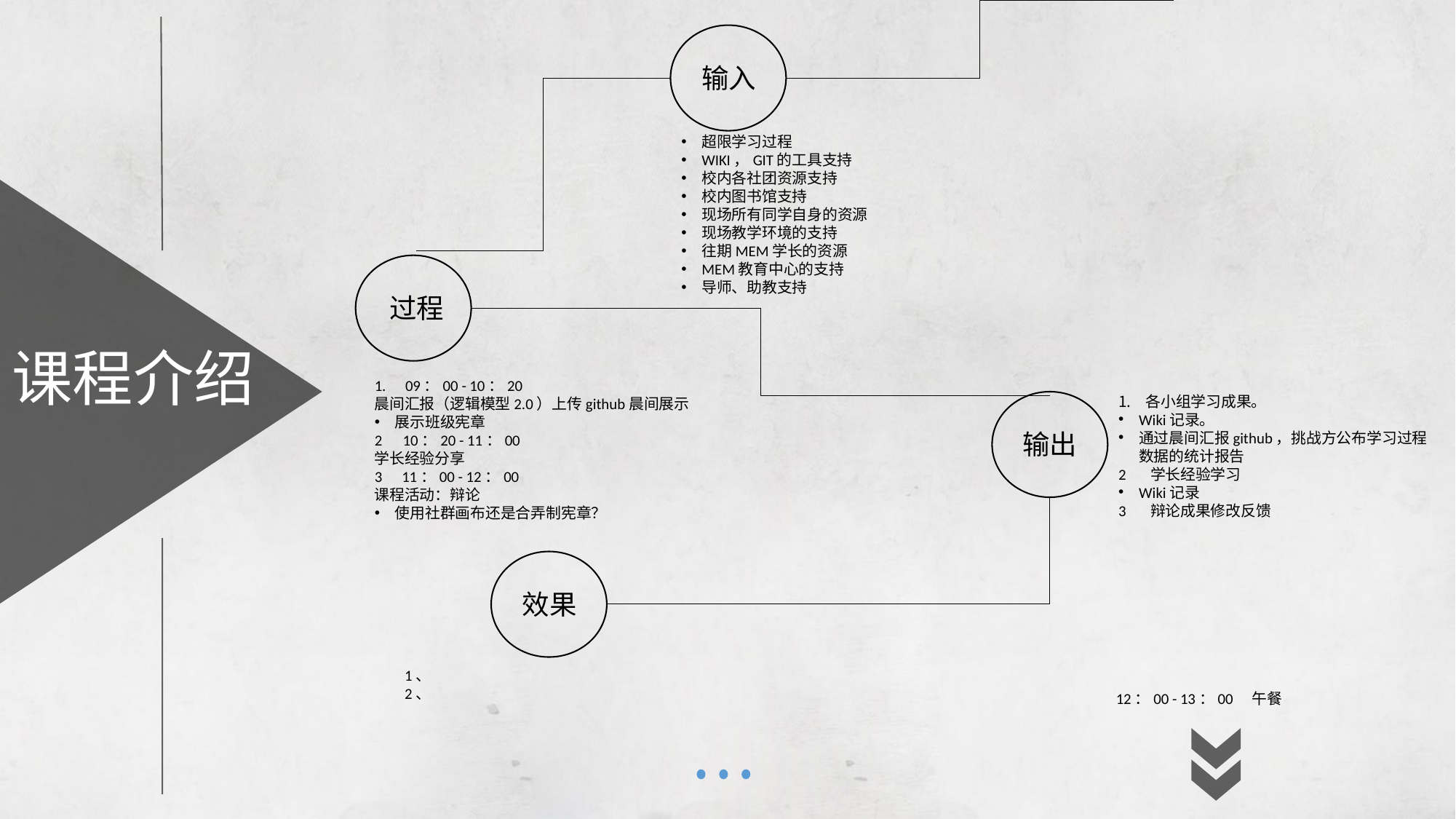

输入
超限学习过程
WIKI，GIT的工具支持
校内各社团资源支持
校内图书馆支持
现场所有同学自身的资源
现场教学环境的支持
往期MEM学长的资源
MEM教育中心的支持
导师、助教支持

过程
课程介绍
 09：00 - 10：20
晨间汇报（逻辑模型2.0）上传github晨间展示
展示班级宪章
2      10：20 - 11：00
学长经验分享
11：00 - 12：00
课程活动：辩论
使用社群画布还是合弄制宪章？

各小组学习成果。
Wiki记录。
通过晨间汇报github，挑战方公布学习过程数据的统计报告
2      学长经验学习
Wiki记录
3      辩论成果修改反馈

输出

效果
1、
2、
午餐
12：00 - 13：00